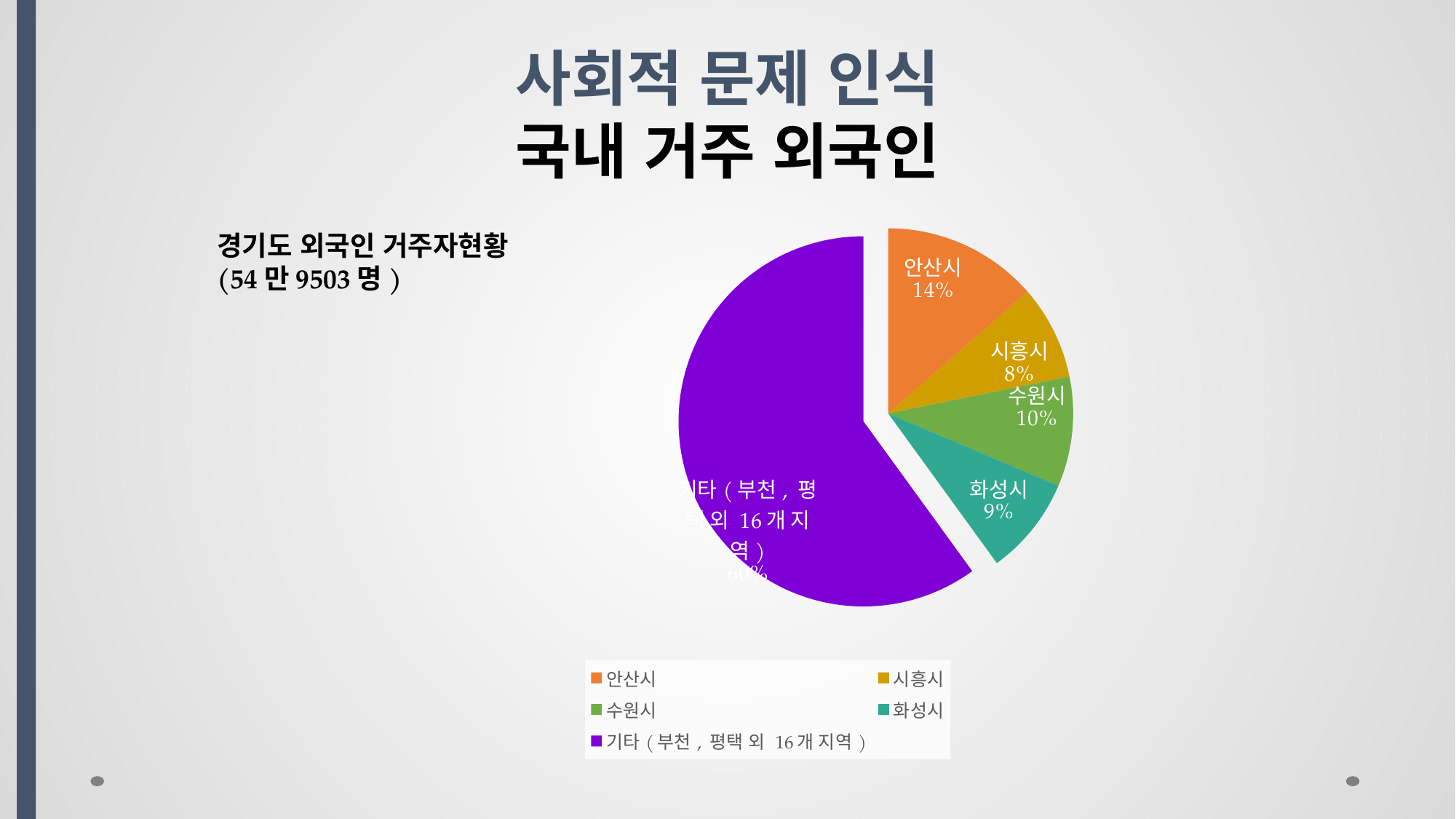

# 사회적 문제 인식 국내 거주 외국인

### Chart

| Category | 외국인 집중 거주지역(경기도) |
|---|---|
| 안산시 | 13.6 |
| 시흥시 | 8.2 |
| 수원시 | 9.6 |
| 화성시 | 8.6 |
| 기타(부천, 평택 외 16개 지역) | 60.0 |
경기도 외국인 거주자현황
(54만9503명)